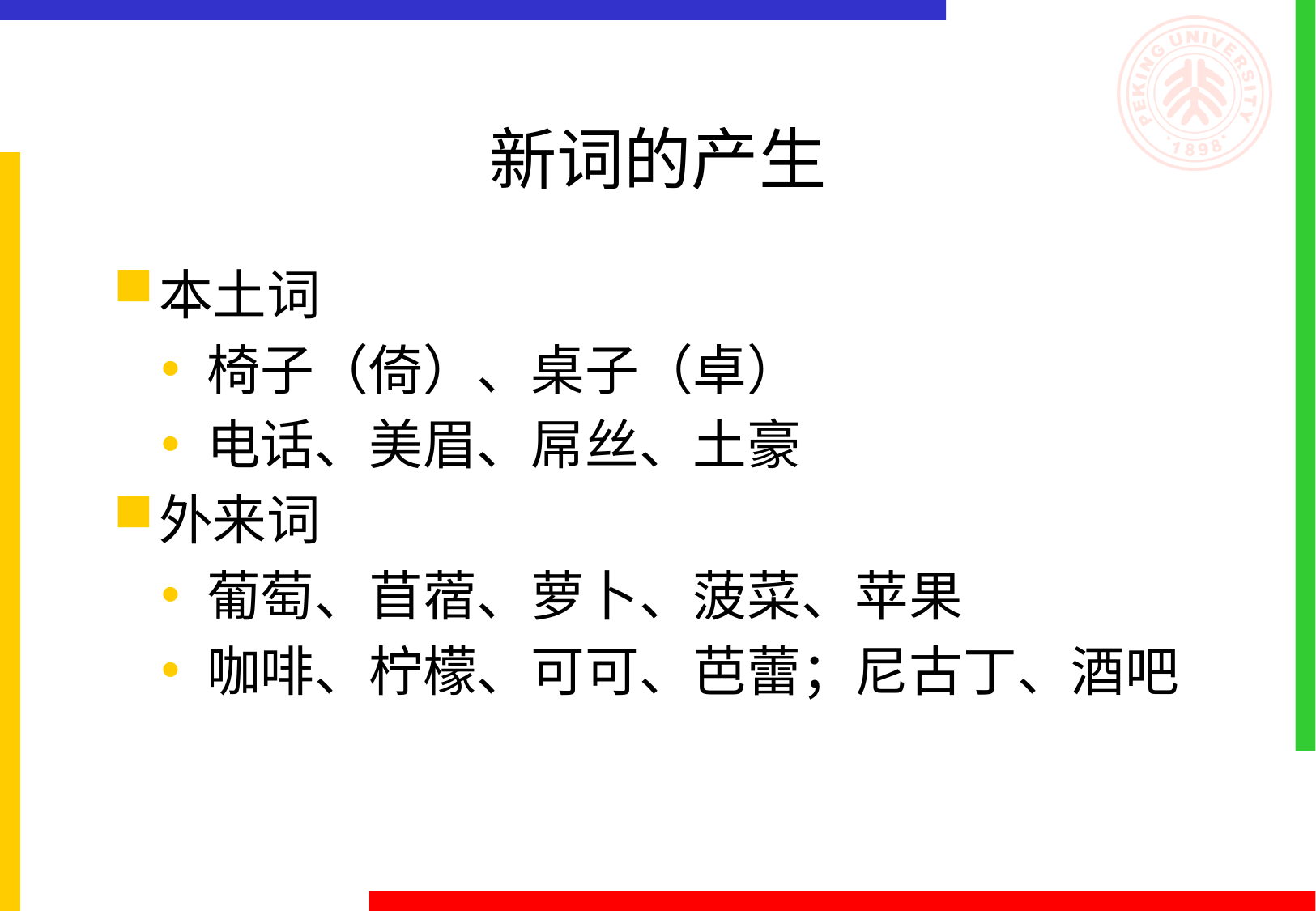

# 新词的产生
本土词
椅子（倚）、桌子（卓）
电话、美眉、屌丝、土豪
外来词
葡萄、苜蓿、萝卜、菠菜、苹果
咖啡、柠檬、可可、芭蕾；尼古丁、酒吧